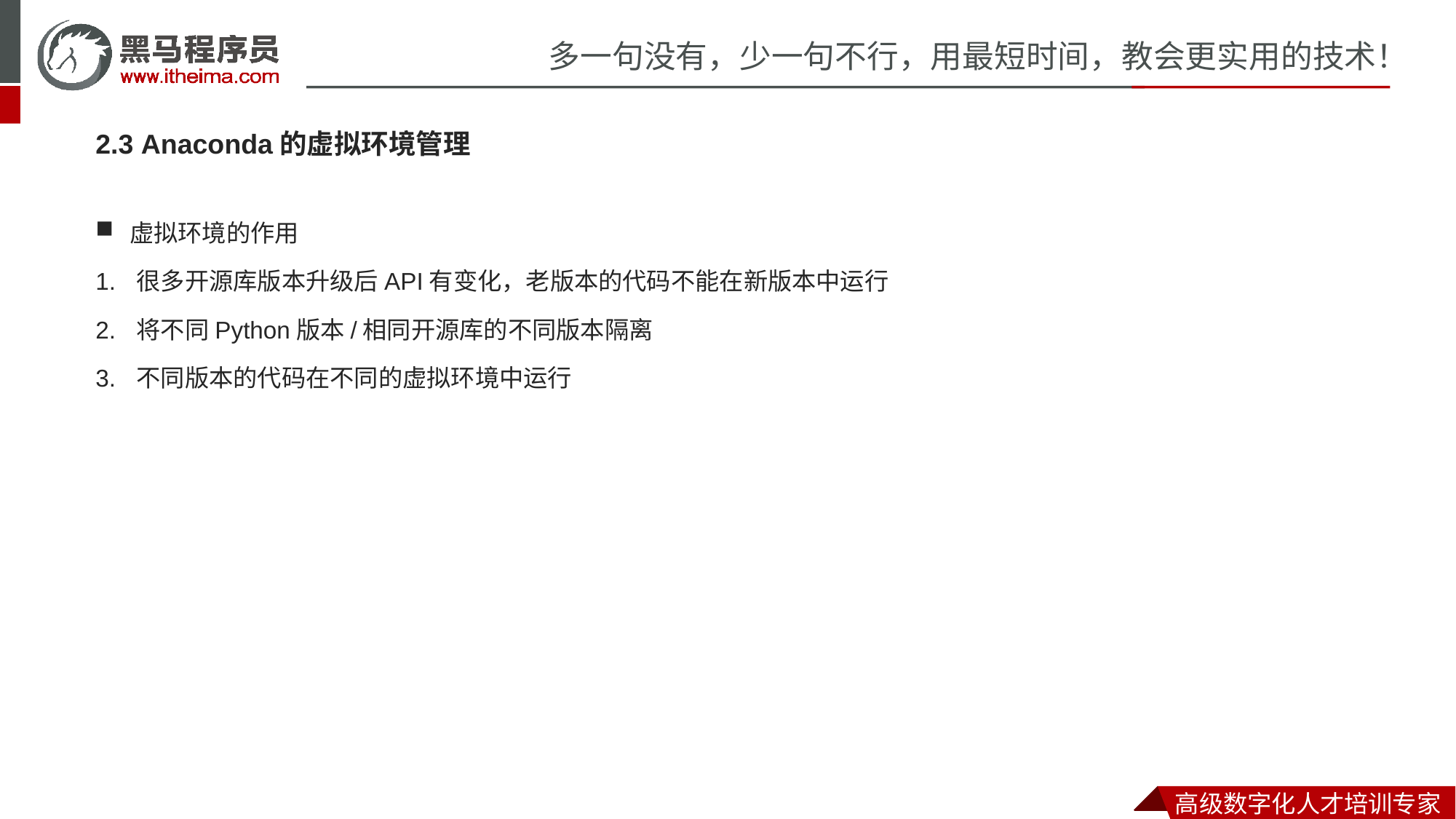

2.3 Anaconda的虚拟环境管理
虚拟环境的作用
很多开源库版本升级后API有变化，老版本的代码不能在新版本中运行
将不同Python版本/相同开源库的不同版本隔离
不同版本的代码在不同的虚拟环境中运行